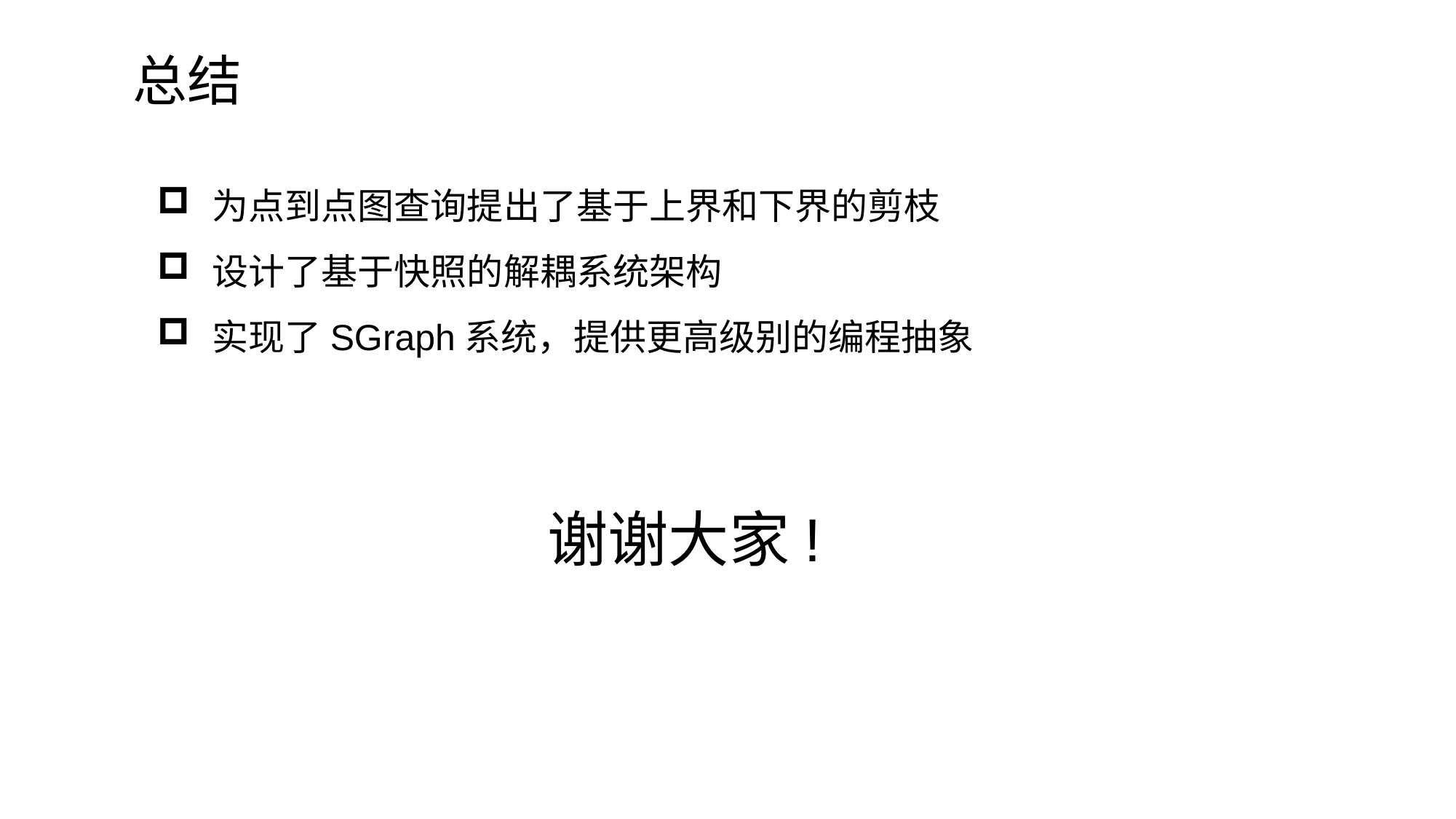

# 总结
为点到点图查询提出了基于上界和下界的剪枝
设计了基于快照的解耦系统架构
实现了SGraph系统，提供更高级别的编程抽象

谢谢大家!